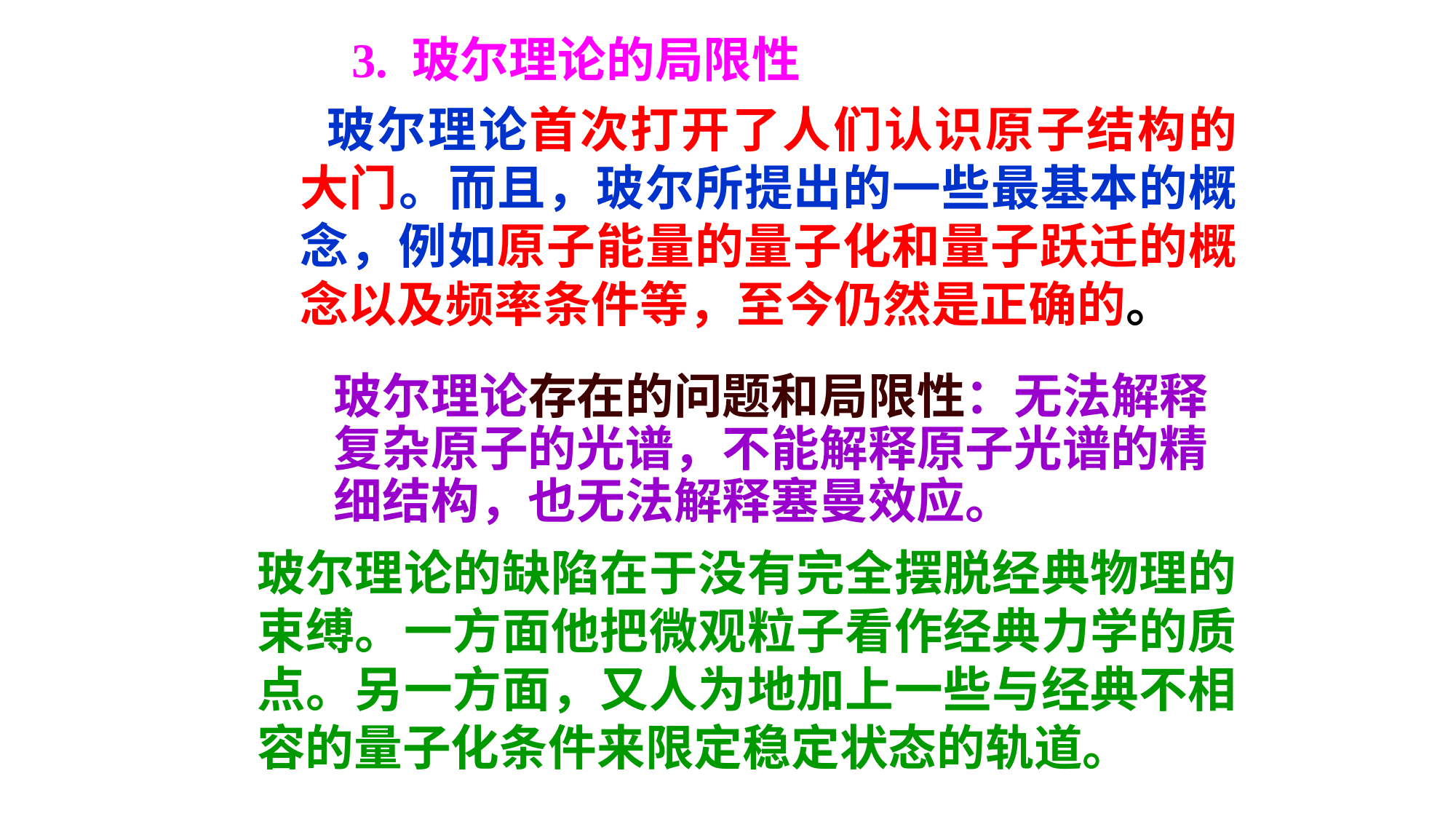

3. 玻尔理论的局限性
 玻尔理论首次打开了人们认识原子结构的大门。而且，玻尔所提出的一些最基本的概念，例如原子能量的量子化和量子跃迁的概念以及频率条件等，至今仍然是正确的。
玻尔理论存在的问题和局限性：无法解释复杂原子的光谱，不能解释原子光谱的精细结构，也无法解释塞曼效应。
玻尔理论的缺陷在于没有完全摆脱经典物理的束缚。一方面他把微观粒子看作经典力学的质点。另一方面，又人为地加上一些与经典不相容的量子化条件来限定稳定状态的轨道。